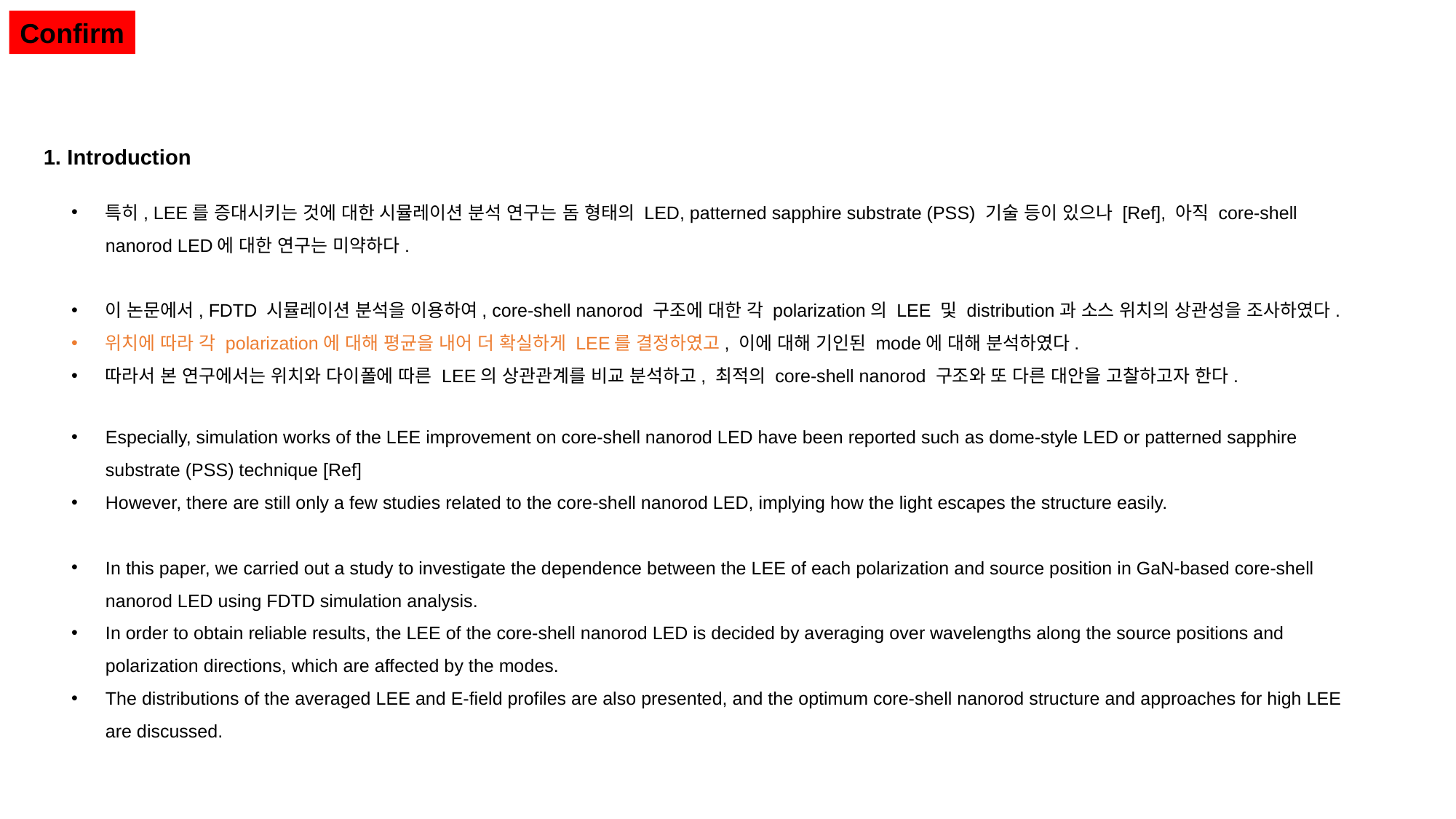

Confirm
1. Introduction
특히, LEE를 증대시키는 것에 대한 시뮬레이션 분석 연구는 돔 형태의 LED, patterned sapphire substrate (PSS) 기술 등이 있으나 [Ref], 아직 core-shell nanorod LED에 대한 연구는 미약하다.

이 논문에서, FDTD 시뮬레이션 분석을 이용하여, core-shell nanorod 구조에 대한 각 polarization의 LEE 및 distribution과 소스 위치의 상관성을 조사하였다.
위치에 따라 각 polarization에 대해 평균을 내어 더 확실하게 LEE를 결정하였고, 이에 대해 기인된 mode에 대해 분석하였다.
따라서 본 연구에서는 위치와 다이폴에 따른 LEE의 상관관계를 비교 분석하고, 최적의 core-shell nanorod 구조와 또 다른 대안을 고찰하고자 한다.
Especially, simulation works of the LEE improvement on core-shell nanorod LED have been reported such as dome-style LED or patterned sapphire substrate (PSS) technique [Ref]
However, there are still only a few studies related to the core-shell nanorod LED, implying how the light escapes the structure easily.

In this paper, we carried out a study to investigate the dependence between the LEE of each polarization and source position in GaN-based core-shell nanorod LED using FDTD simulation analysis.
In order to obtain reliable results, the LEE of the core-shell nanorod LED is decided by averaging over wavelengths along the source positions and polarization directions, which are affected by the modes.
The distributions of the averaged LEE and E-field profiles are also presented, and the optimum core-shell nanorod structure and approaches for high LEE are discussed.